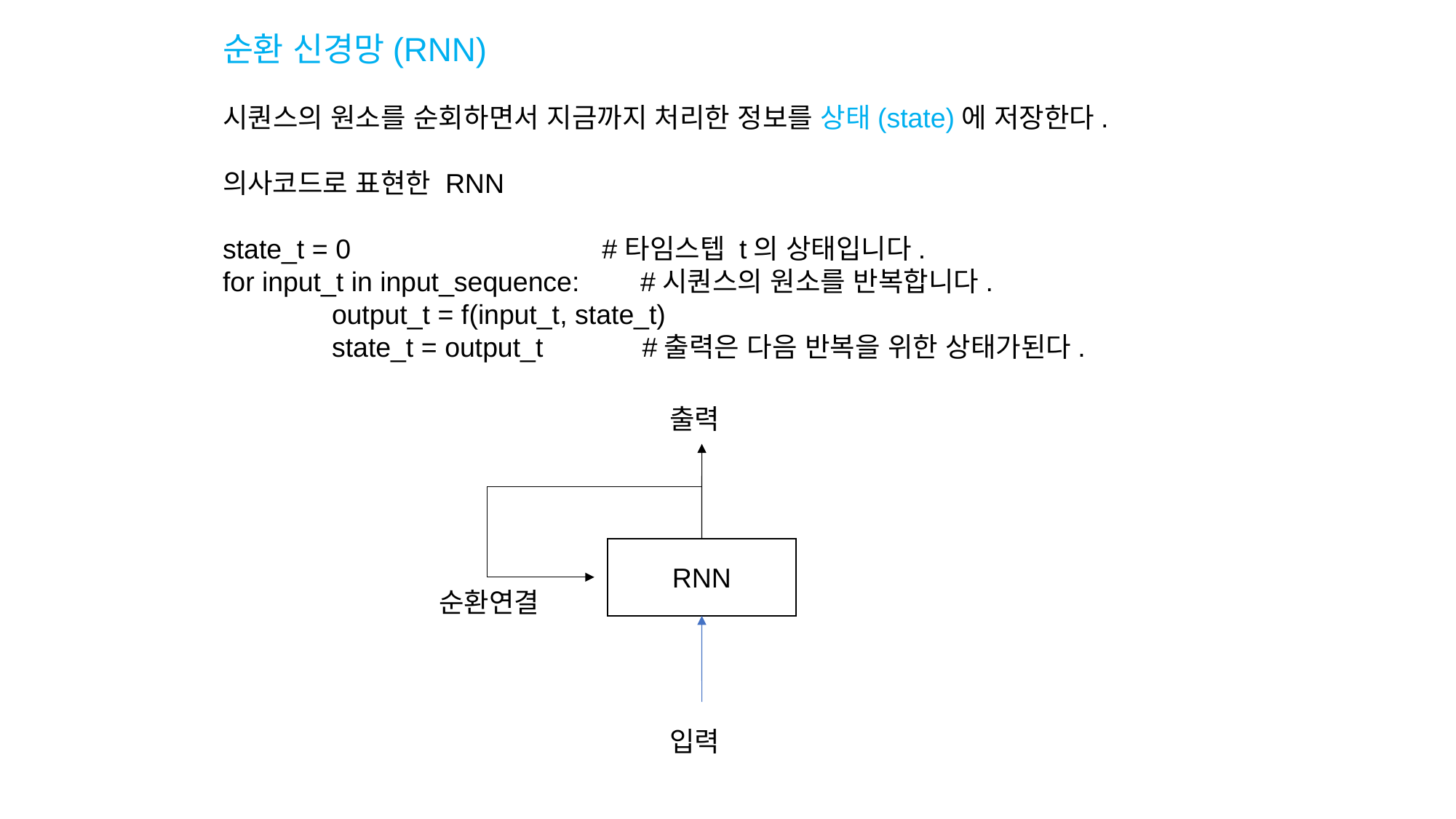

순환 신경망(RNN)

시퀀스의 원소를 순회하면서 지금까지 처리한 정보를 상태(state)에 저장한다.

의사코드로 표현한 RNN

state_t = 0                                 #타임스텝 t의 상태입니다.
for input_t in input_sequence:        #시퀀스의 원소를 반복합니다.
	output_t = f(input_t, state_t)
	state_t = output_t             #출력은 다음 반복을 위한 상태가된다.
출력
RNN
순환연결
입력